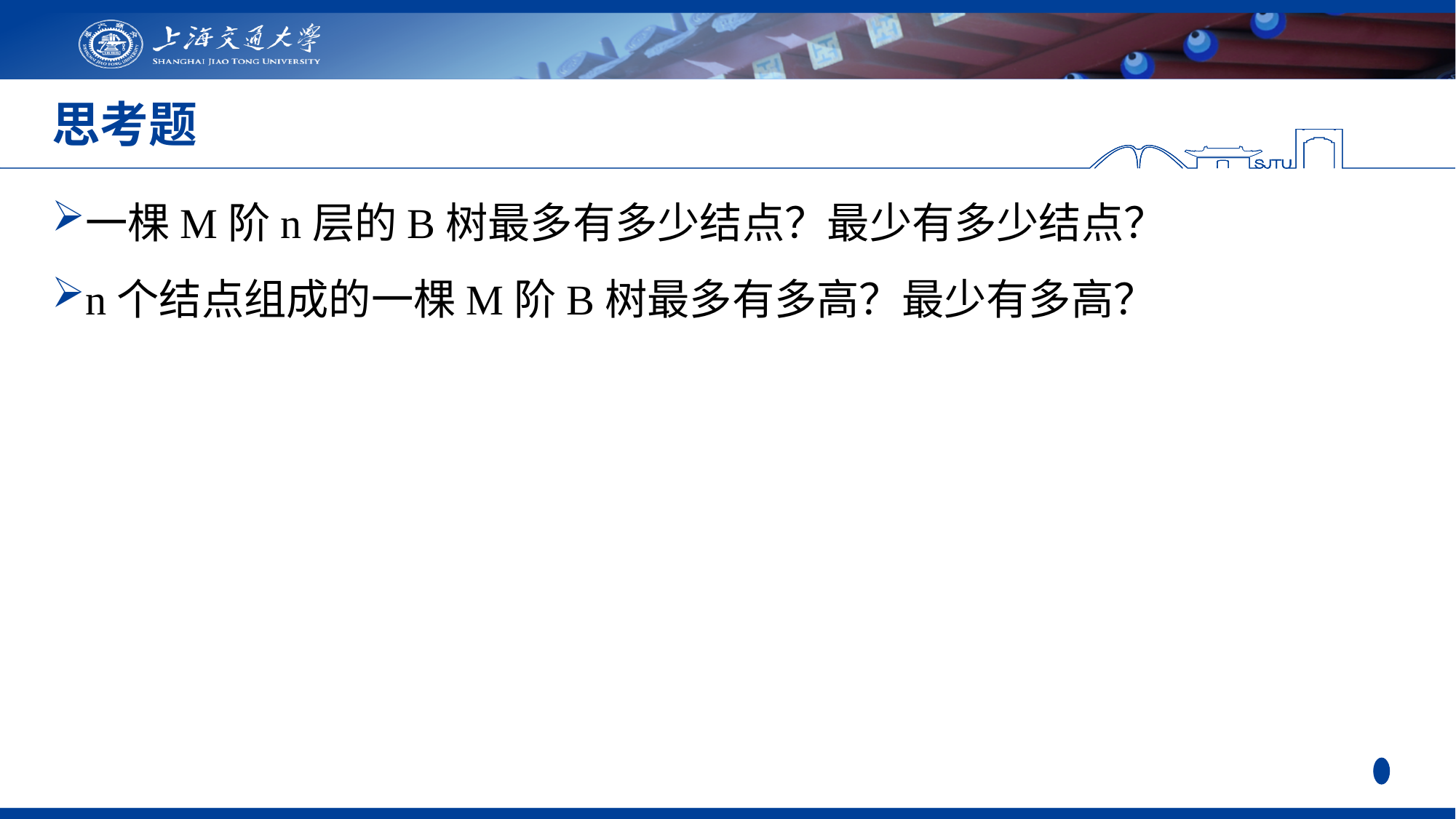

# 思考题
一棵M阶n层的B树最多有多少结点？最少有多少结点？
n个结点组成的一棵M阶B树最多有多高？最少有多高？